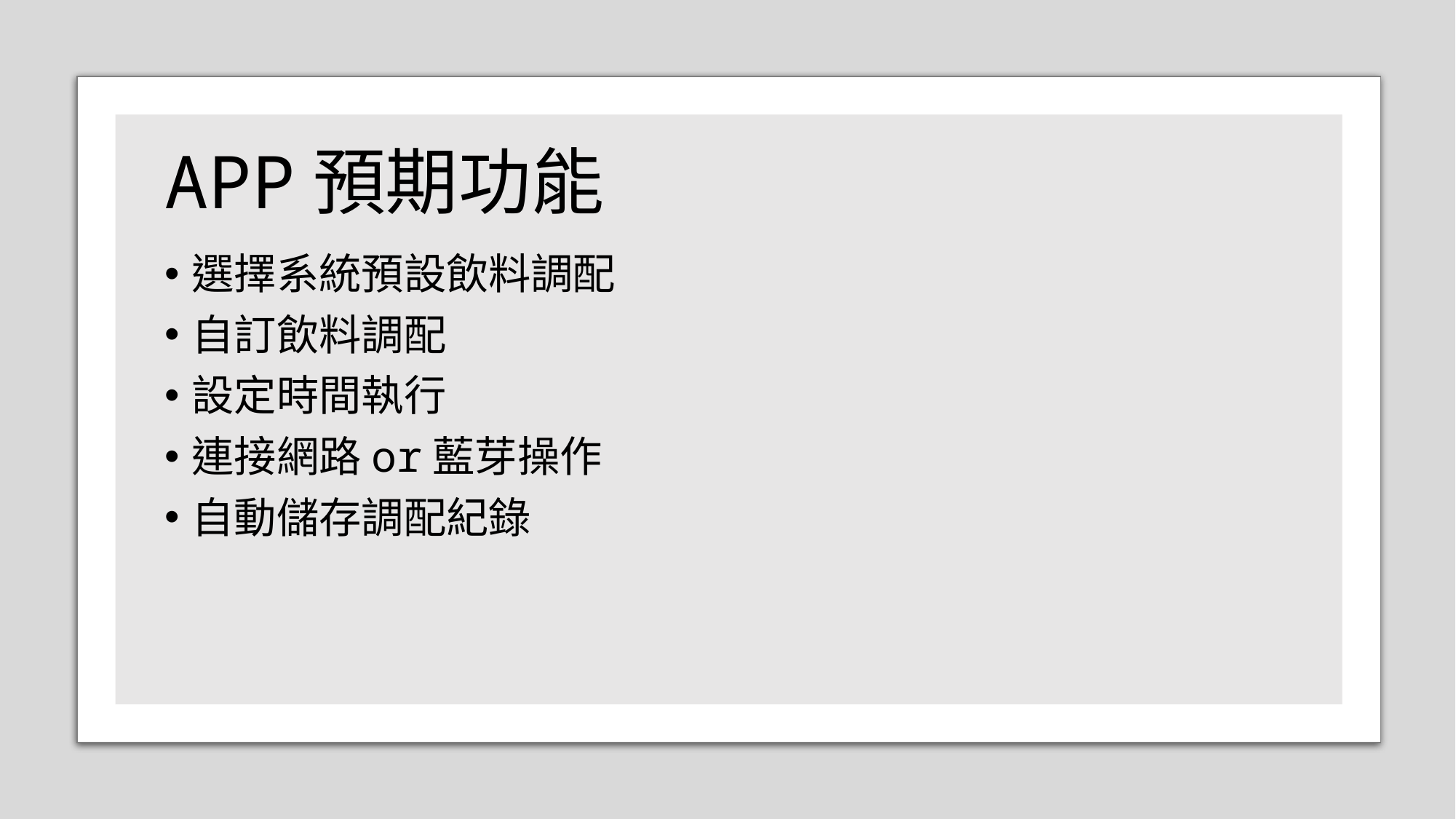

# APP預期功能
選擇系統預設飲料調配
自訂飲料調配
設定時間執行
連接網路or藍芽操作
自動儲存調配紀錄